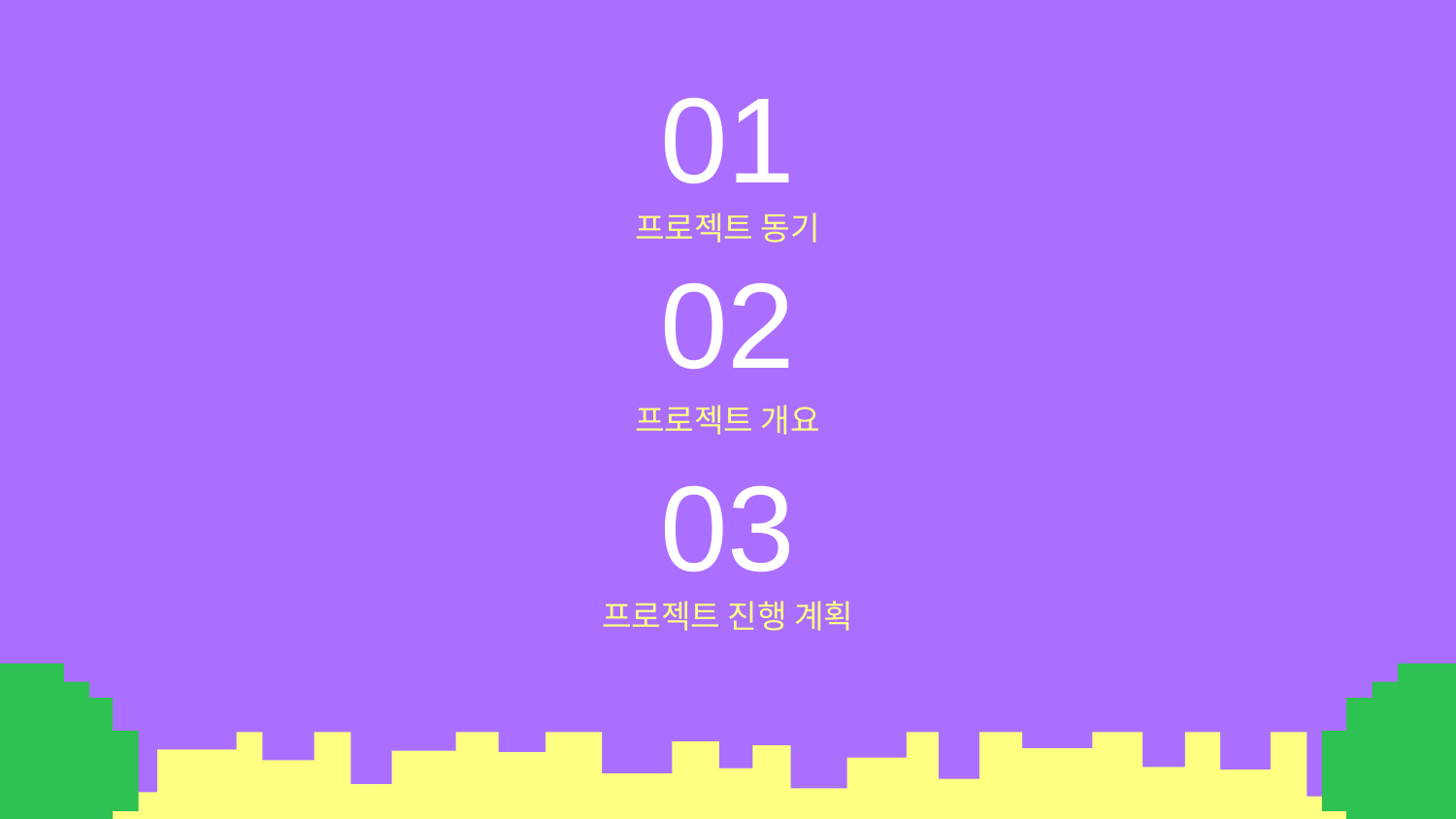

01
# 프로젝트 동기
02

프로젝트 개요
03
프로젝트 진행 계획